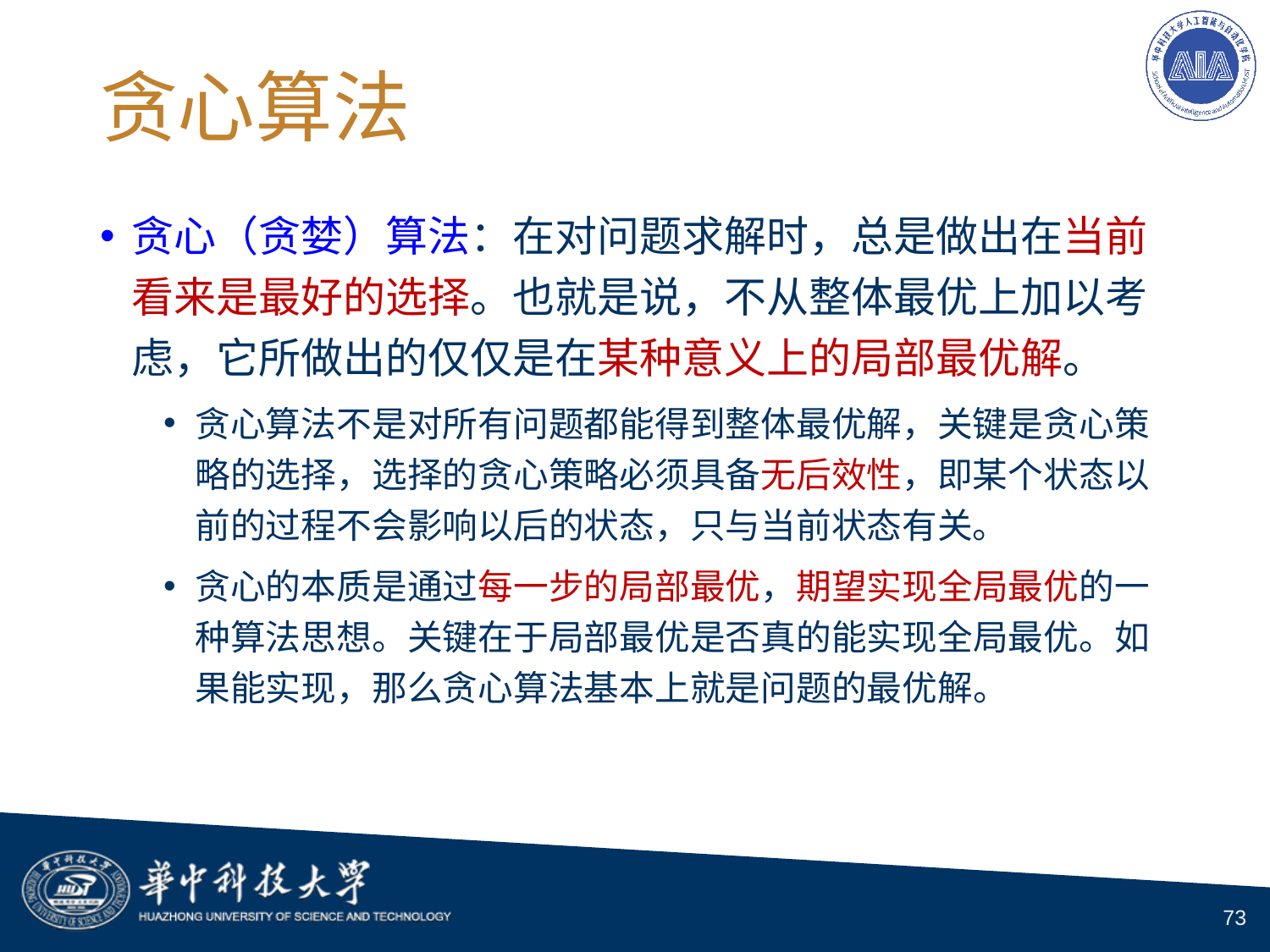

# 贪心算法
贪心（贪婪）算法：在对问题求解时，总是做出在当前看来是最好的选择。也就是说，不从整体最优上加以考虑，它所做出的仅仅是在某种意义上的局部最优解。
贪心算法不是对所有问题都能得到整体最优解，关键是贪心策略的选择，选择的贪心策略必须具备无后效性，即某个状态以前的过程不会影响以后的状态，只与当前状态有关。
贪心的本质是通过每一步的局部最优，期望实现全局最优的一种算法思想。关键在于局部最优是否真的能实现全局最优。如果能实现，那么贪心算法基本上就是问题的最优解。
73